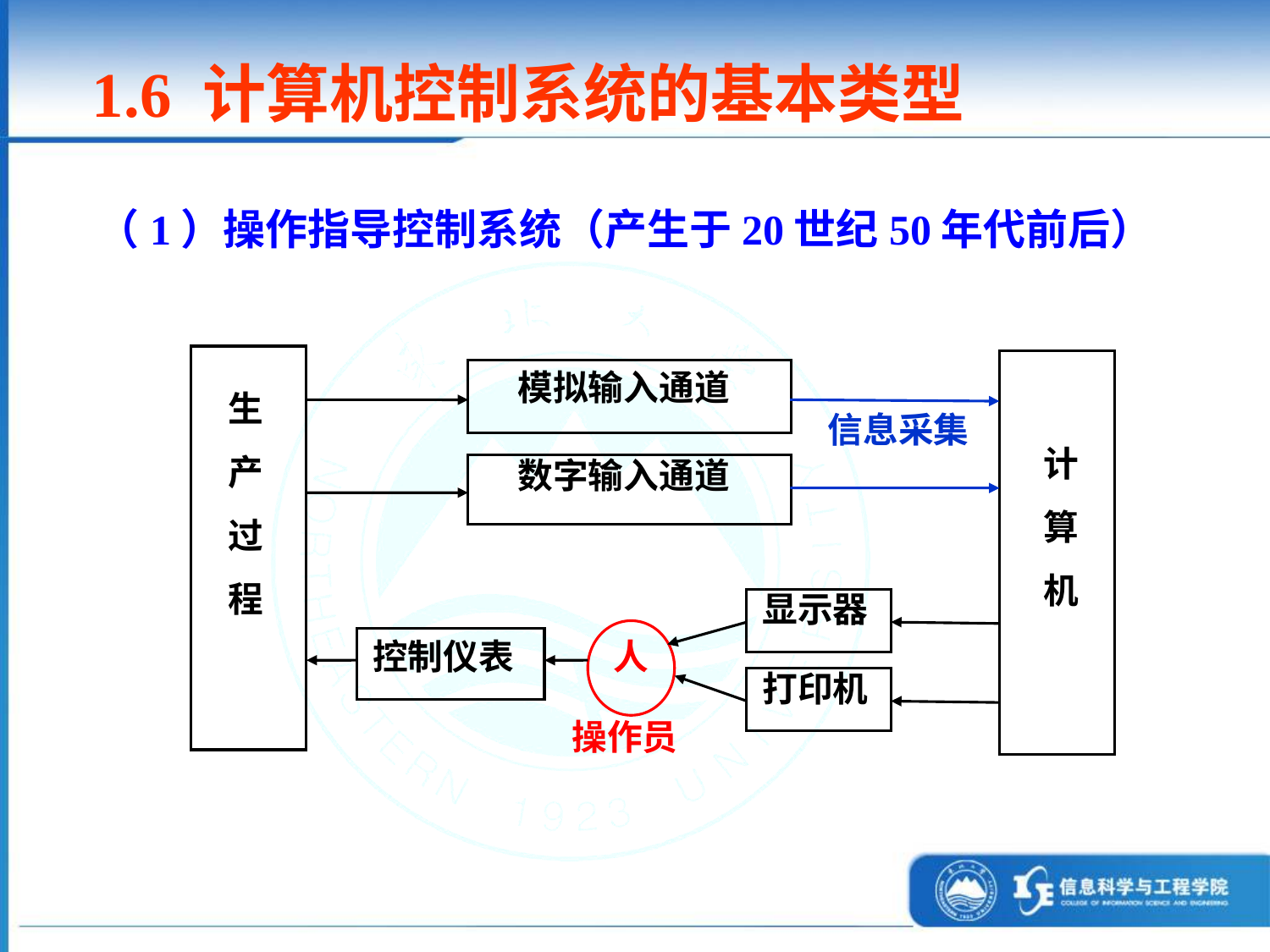

1.6 计算机控制系统的基本类型
（1）操作指导控制系统（产生于20世纪50年代前后）

生产过程
模拟输入通道

信息采集
计
算
机
数字输入通道

显示器

控制仪表

人

打印机

操作员